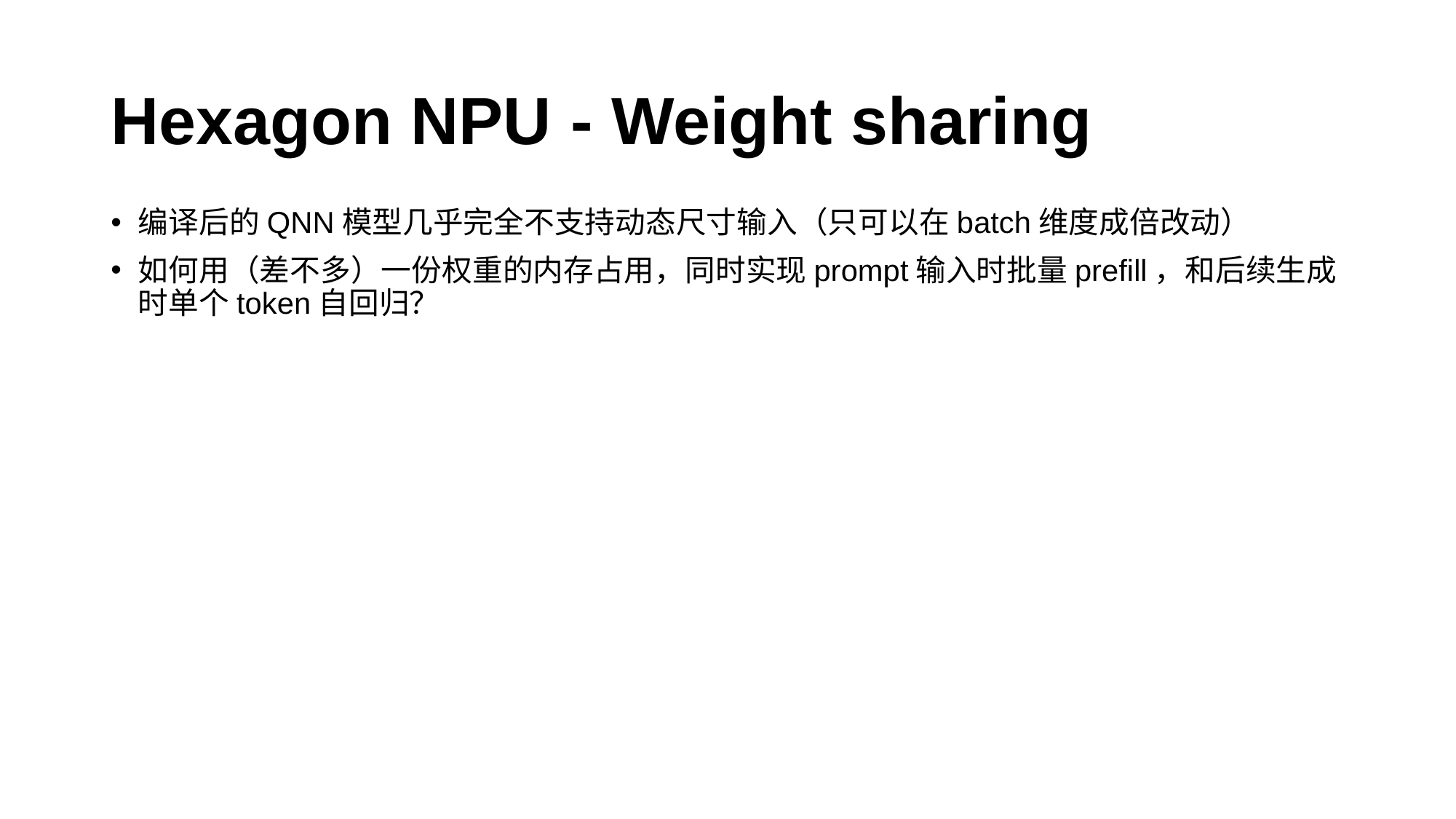

# Hexagon NPU - Weight sharing
编译后的QNN模型几乎完全不支持动态尺寸输入（只可以在batch维度成倍改动）
如何用（差不多）一份权重的内存占用，同时实现prompt输入时批量prefill，和后续生成时单个token自回归？